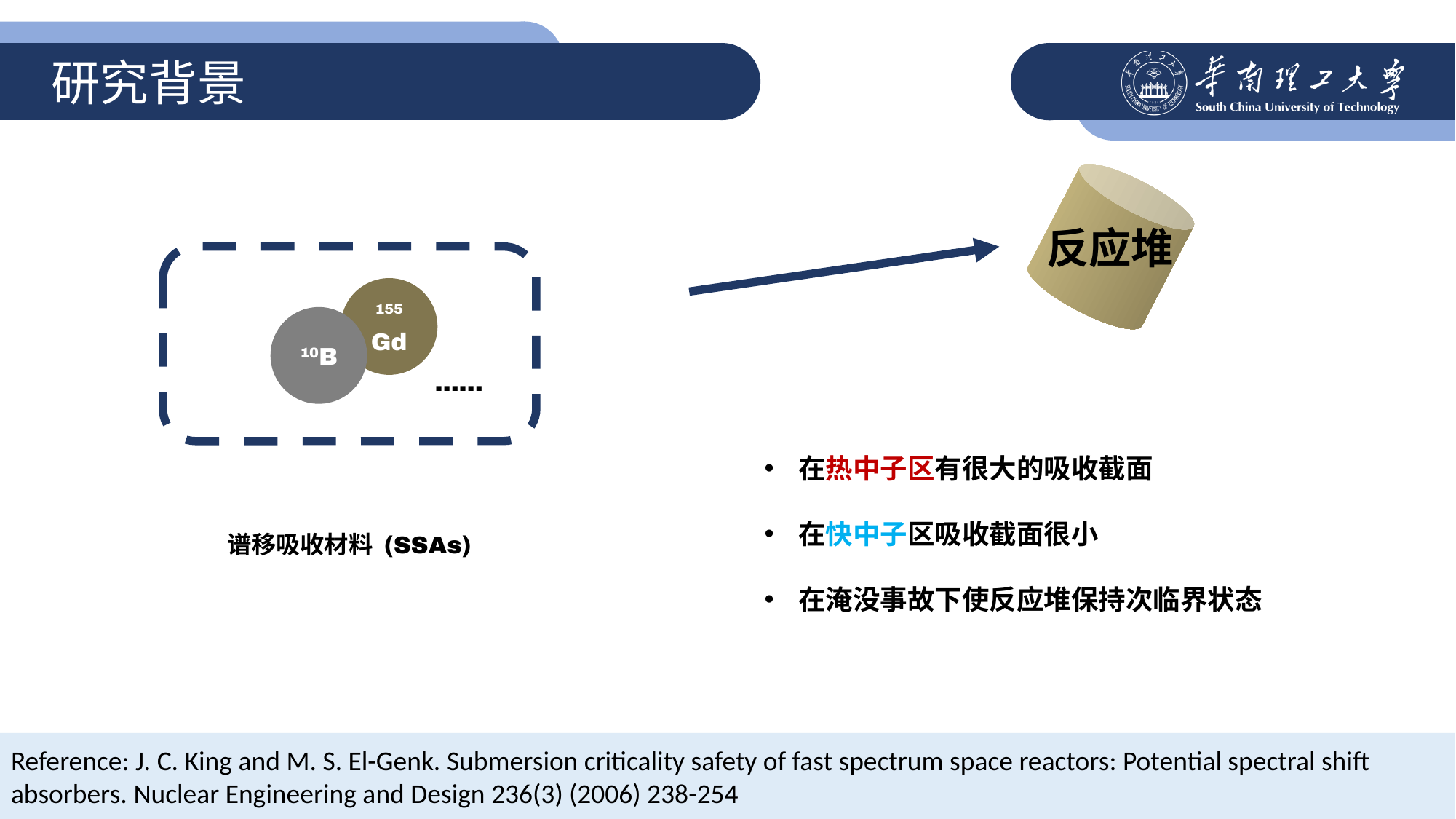

研究背景

反应堆

155Gd

10B
……
在热中子区有很大的吸收截面

在快中子区吸收截面很小

在淹没事故下使反应堆保持次临界状态

谱移吸收材料 (SSAs)
Reference: J. C. King and M. S. El-Genk. Submersion criticality safety of fast spectrum space reactors: Potential spectral shift absorbers. Nuclear Engineering and Design 236(3) (2006) 238-254